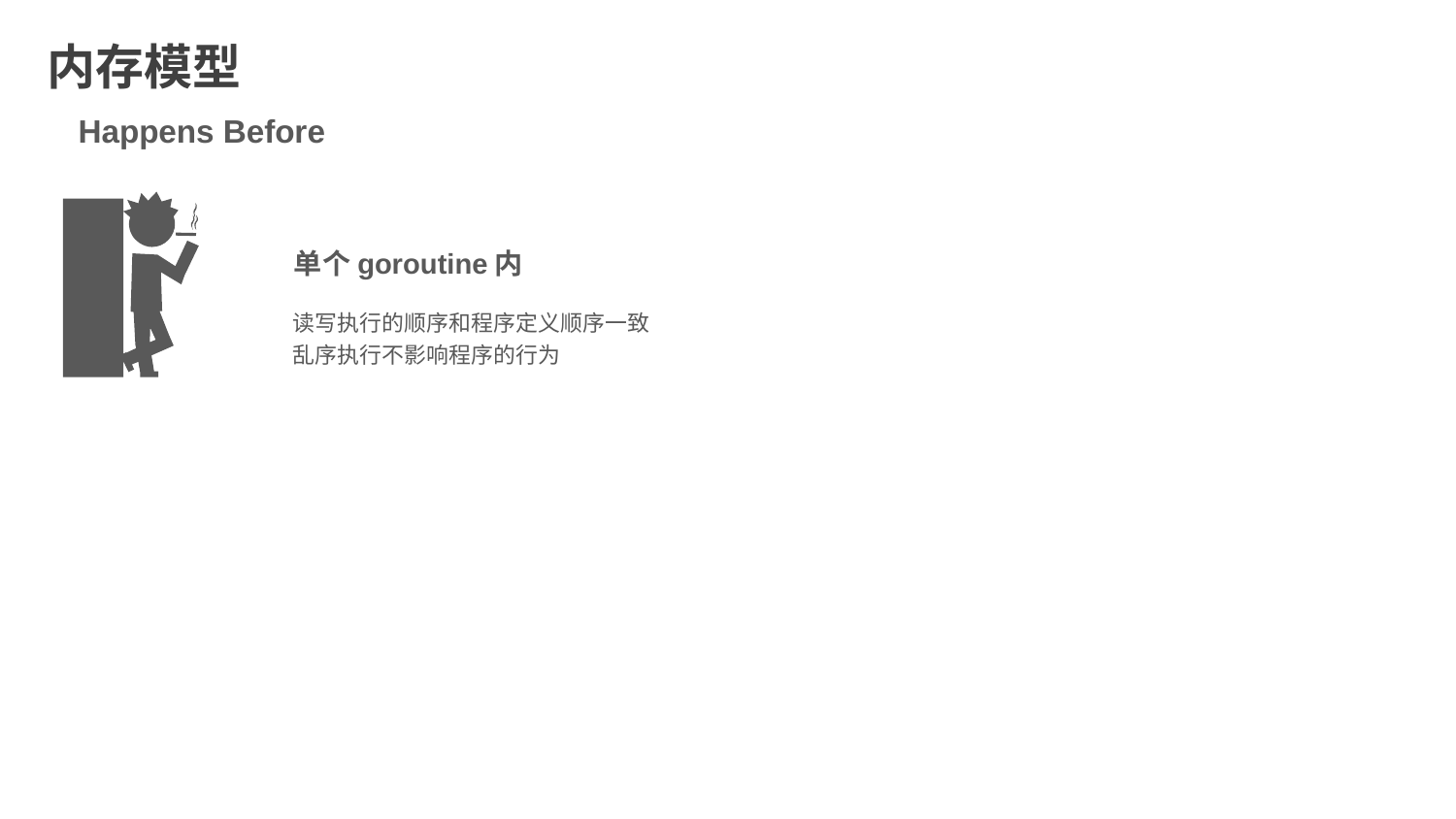

内存模型
Happens Before

单个goroutine内
读写执行的顺序和程序定义顺序一致
乱序执行不影响程序的行为